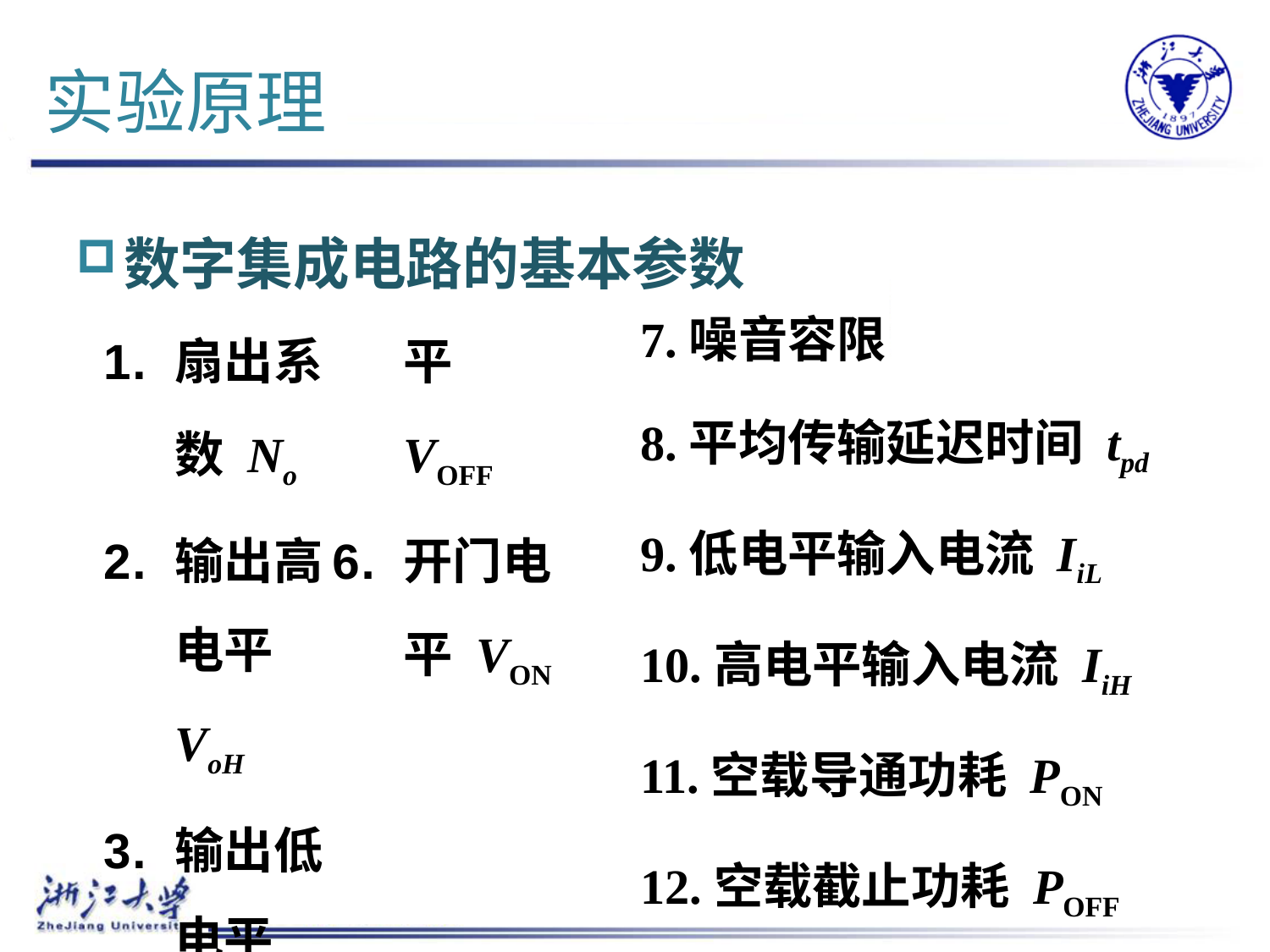

# 实验原理
数字集成电路的基本参数
7.噪音容限
8.平均传输延迟时间 tpd
9.低电平输入电流 IiL
10.高电平输入电流 IiH
11.空载导通功耗 PON
12.空载截止功耗 POFF

扇出系数 No
输出高电平 VoH
输出低电平 VoL
电压传输特性
关门电平 VOFF
开门电平 VON